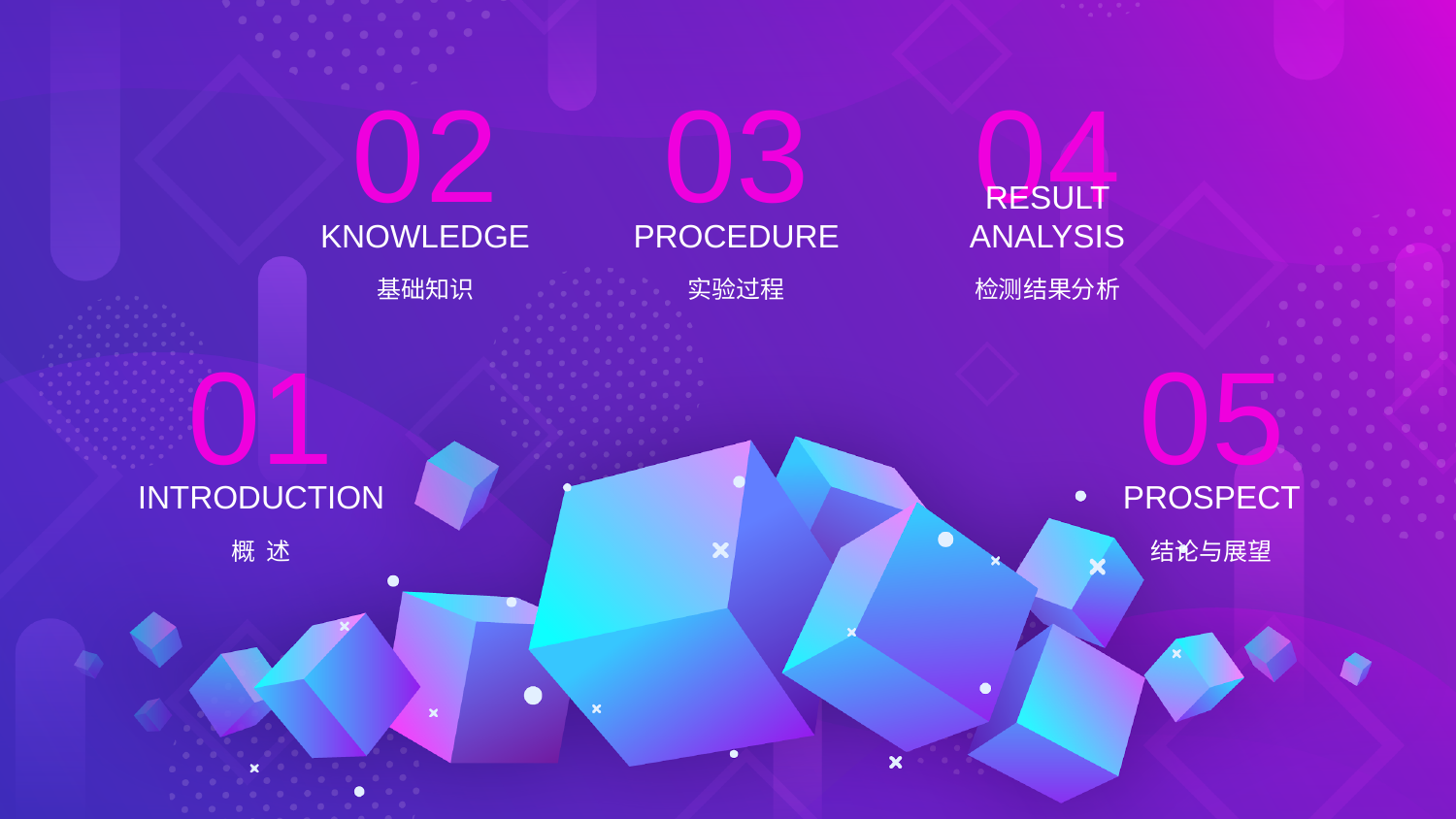

02
03
04
KNOWLEDGE
PROCEDURE
RESULT ANALYSIS
基础知识
实验过程
检测结果分析
# 01
05
INTRODUCTION
PROSPECT
概  述
结论与展望